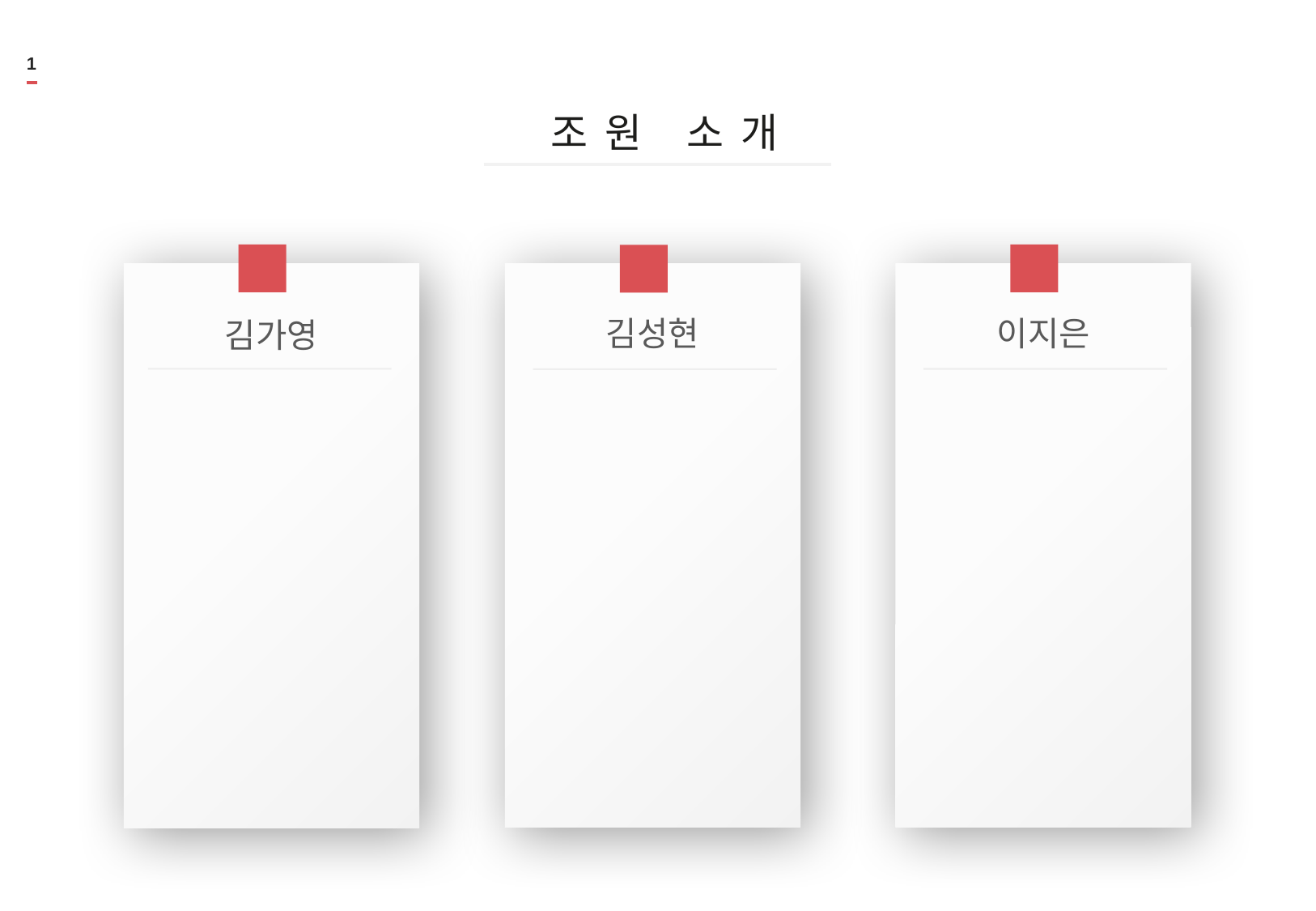

1
조원 소개
01
03
02

김가영

10

이지은

10

김성현